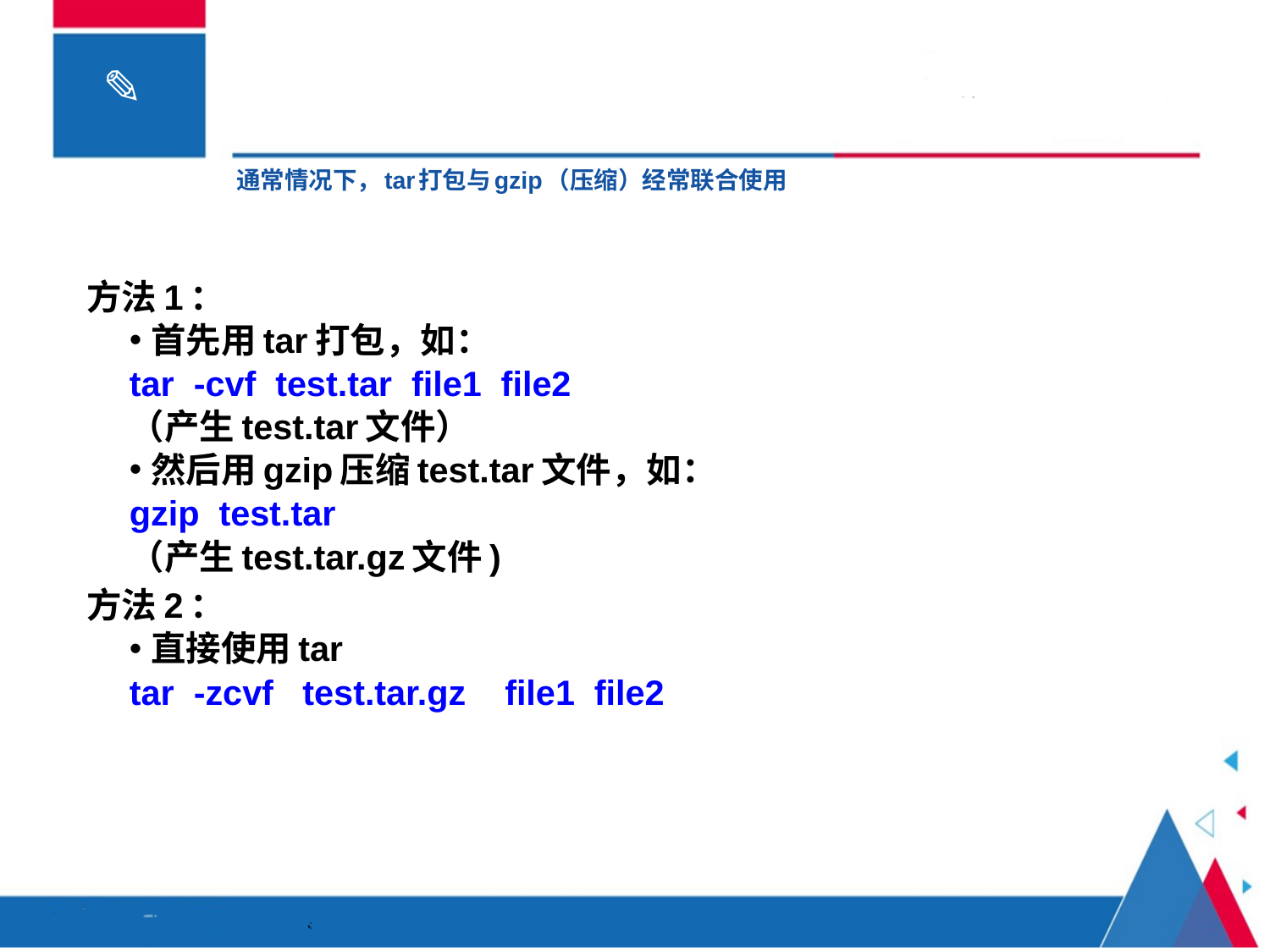

# 通常情况下，tar打包与gzip（压缩）经常联合使用
方法1：
首先用tar打包，如：
tar  -cvf  test.tar  file1  file2
（产生test.tar文件）
然后用gzip压缩test.tar文件，如：
gzip  test.tar
（产生test.tar.gz文件)
方法2：
直接使用tar
tar  -zcvf   test.tar.gz    file1  file2